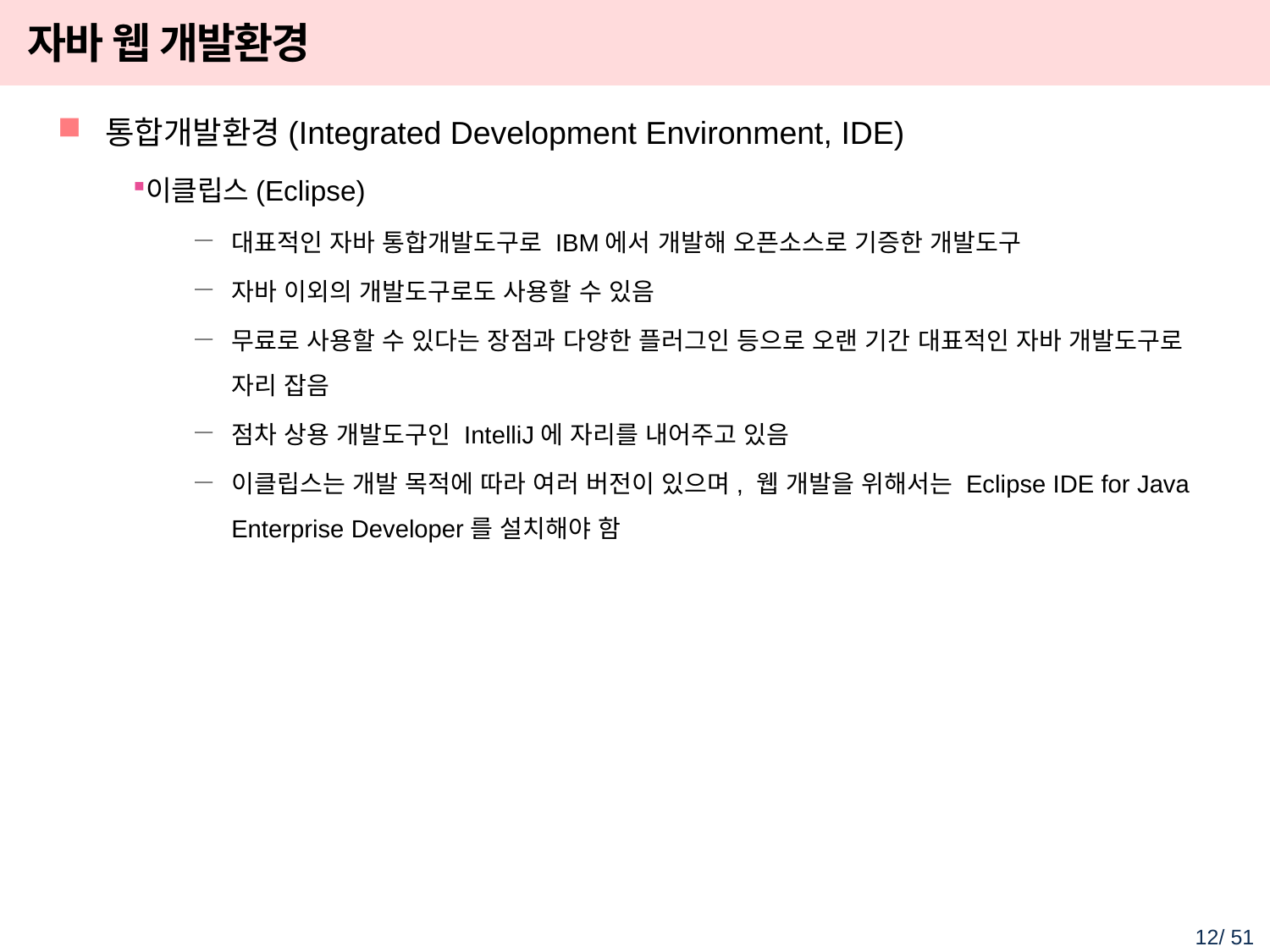

# 자바 웹 개발환경
통합개발환경(Integrated Development Environment, IDE)
이클립스(Eclipse)
대표적인 자바 통합개발도구로 IBM에서 개발해 오픈소스로 기증한 개발도구
자바 이외의 개발도구로도 사용할 수 있음
무료로 사용할 수 있다는 장점과 다양한 플러그인 등으로 오랜 기간 대표적인 자바 개발도구로 자리 잡음
점차 상용 개발도구인 IntelliJ에 자리를 내어주고 있음
이클립스는 개발 목적에 따라 여러 버전이 있으며, 웹 개발을 위해서는 Eclipse IDE for Java Enterprise Developer를 설치해야 함